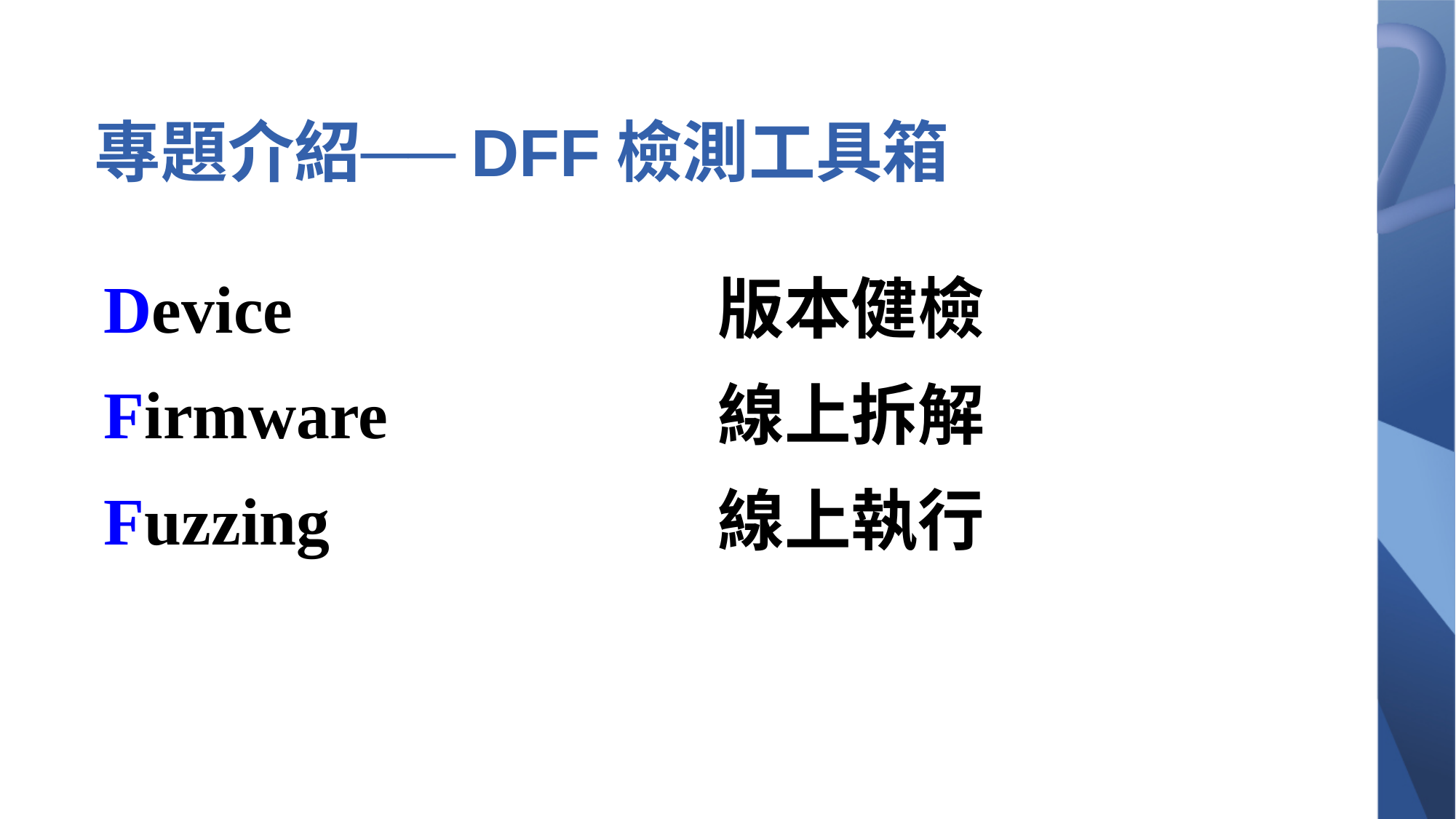

# 專題介紹──DFF檢測工具箱
| Device | 版本健檢 |
| --- | --- |
| Firmware | 線上拆解 |
| Fuzzing | 線上執行 |